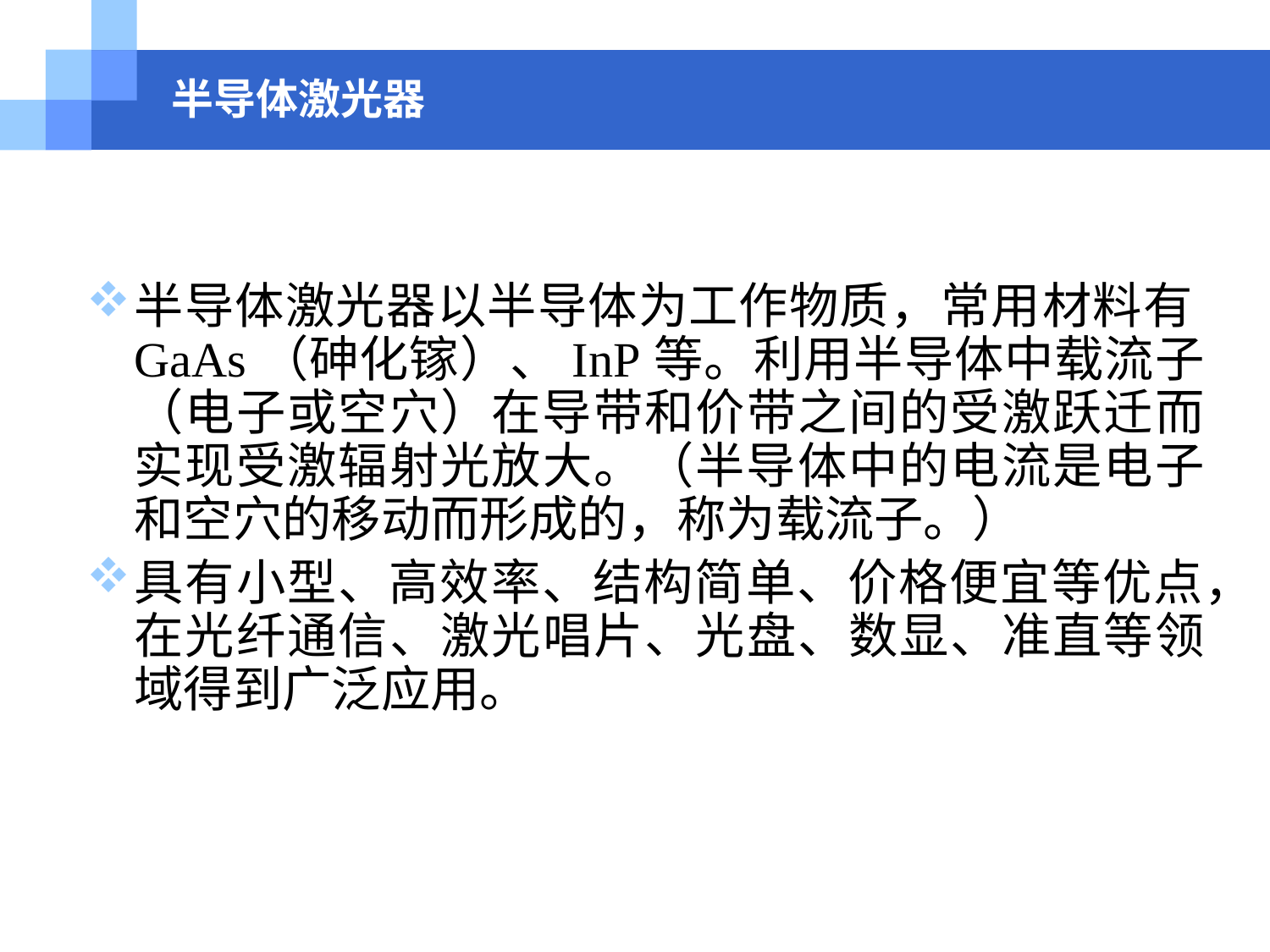

# 半导体激光器
半导体激光器以半导体为工作物质，常用材料有GaAs（砷化镓）、InP等。利用半导体中载流子（电子或空穴）在导带和价带之间的受激跃迁而实现受激辐射光放大。（半导体中的电流是电子和空穴的移动而形成的，称为载流子。）
具有小型、高效率、结构简单、价格便宜等优点，在光纤通信、激光唱片、光盘、数显、准直等领域得到广泛应用。